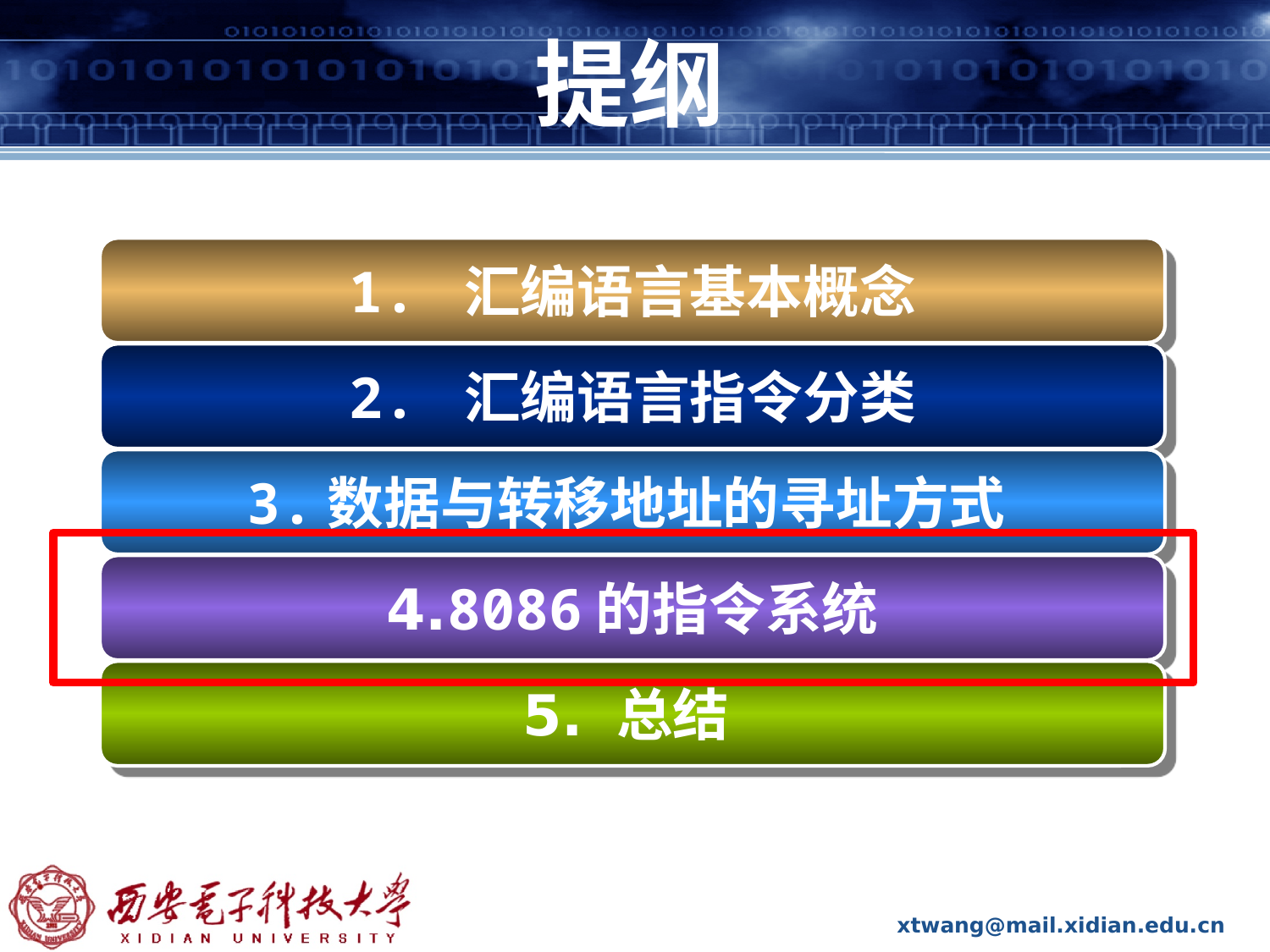

# 提纲
1. 汇编语言基本概念
2. 汇编语言指令分类
3.数据与转移地址的寻址方式

4.8086的指令系统
5. 总结